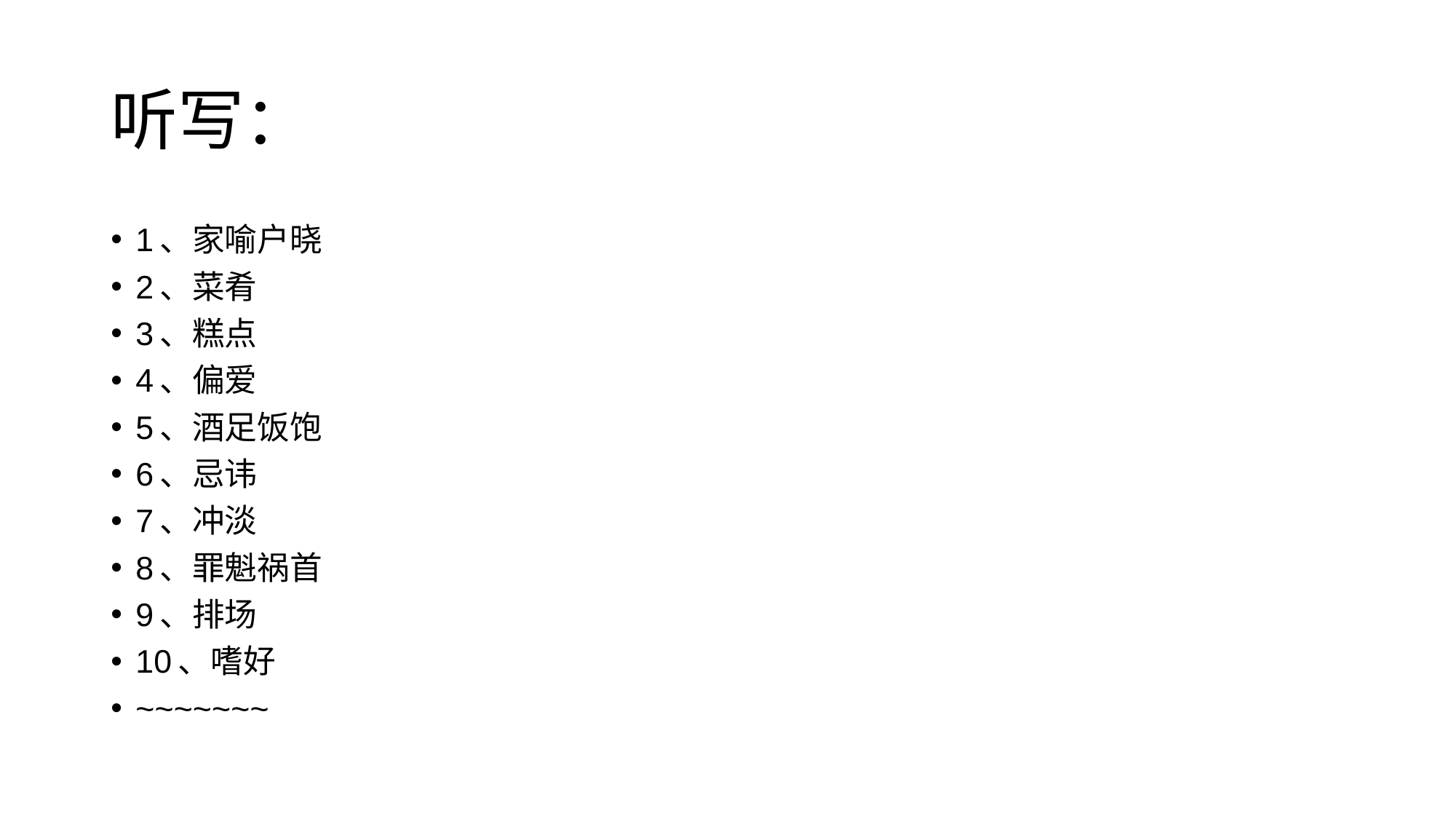

# 听写：
1、家喻户晓
2、菜肴
3、糕点
4、偏爱
5、酒足饭饱
6、忌讳
7、冲淡
8、罪魁祸首
9、排场
10、嗜好
~~~~~~~